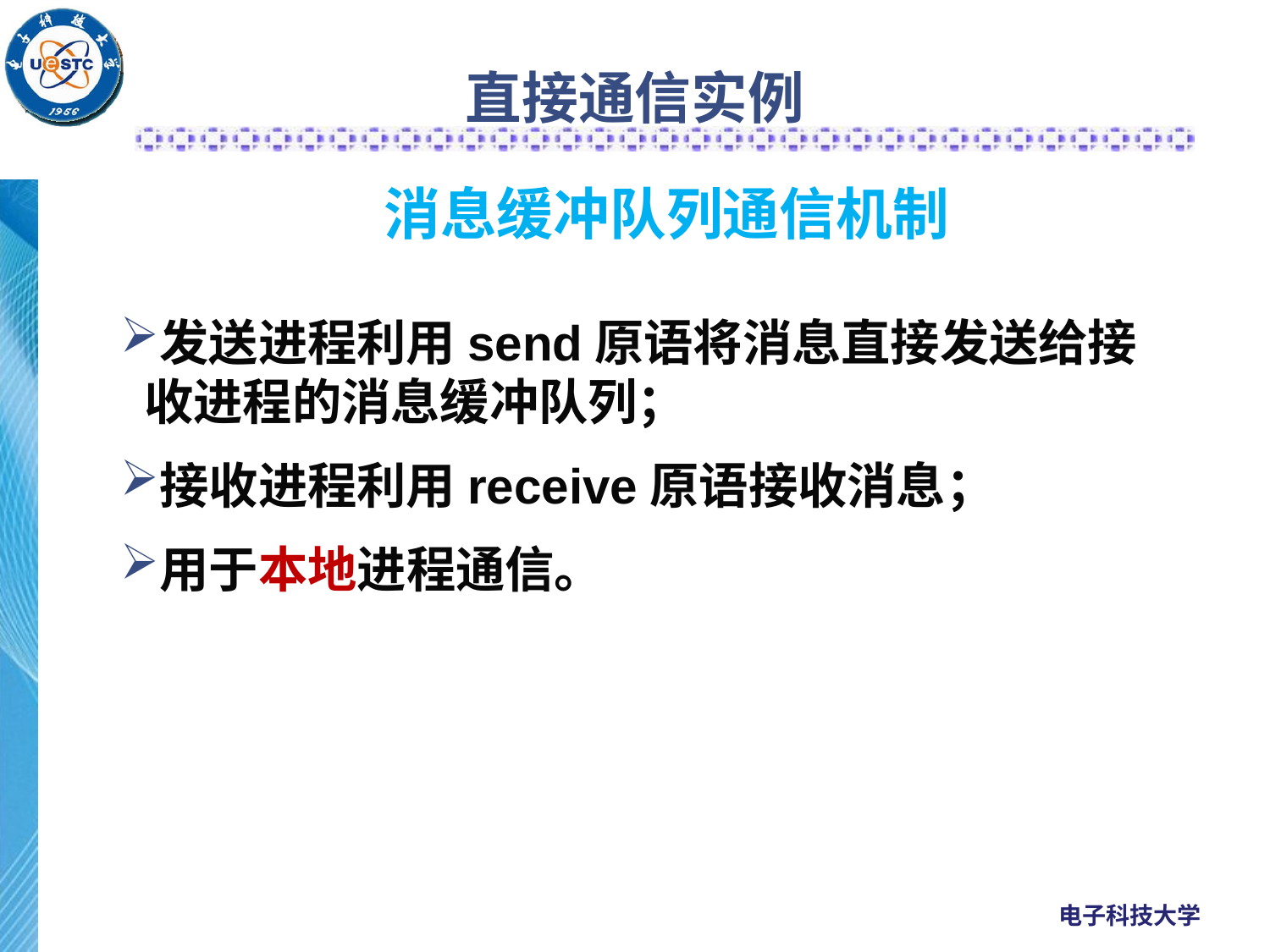

# 直接通信实例
 消息缓冲队列通信机制
发送进程利用send原语将消息直接发送给接收进程的消息缓冲队列；
接收进程利用receive原语接收消息；
用于本地进程通信。